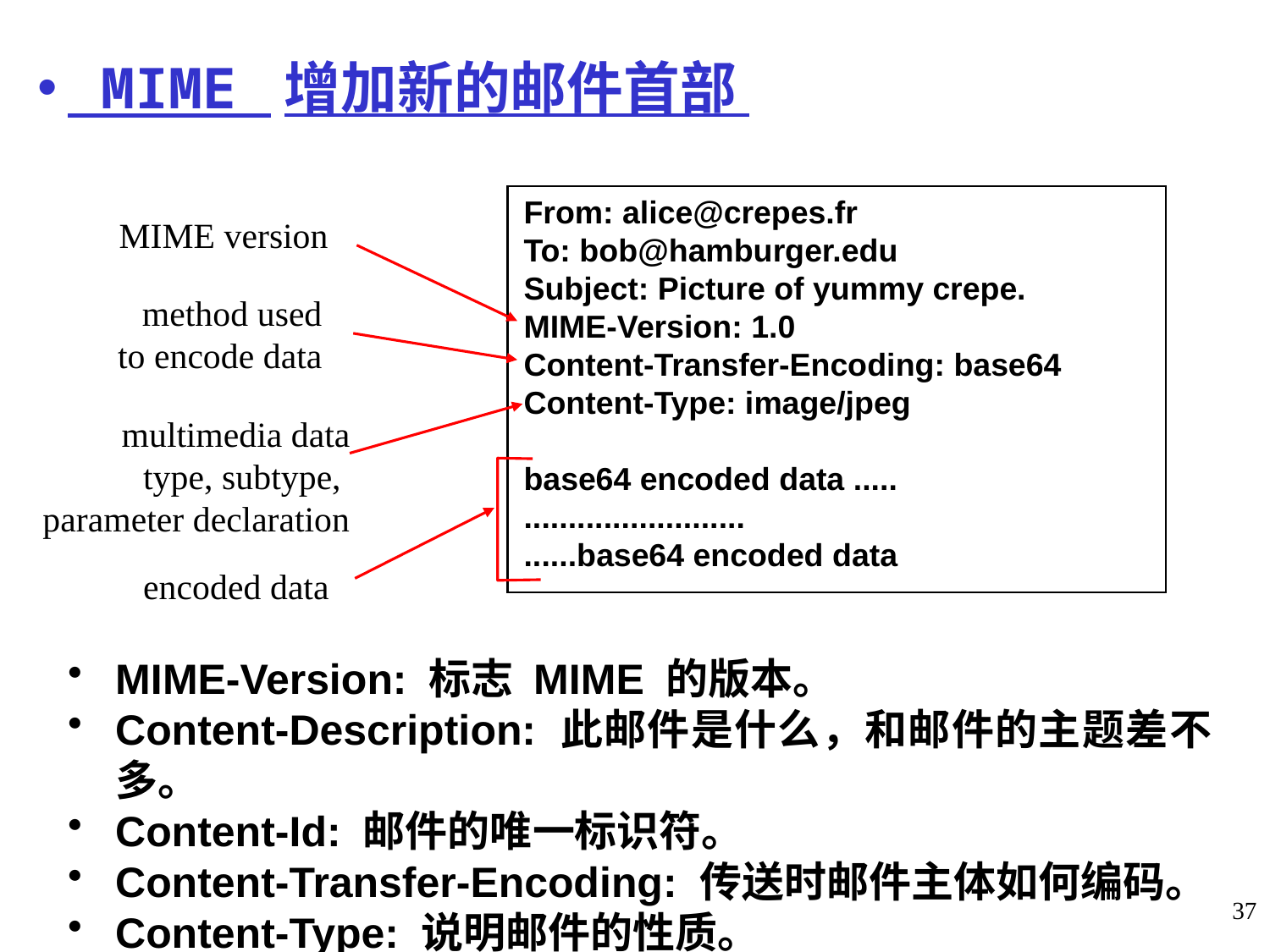

MIME 增加新的邮件首部

From: alice@crepes.fr
To: bob@hamburger.edu
Subject: Picture of yummy crepe.
MIME-Version: 1.0
Content-Transfer-Encoding: base64
Content-Type: image/jpeg

base64 encoded data .....
.........................
......base64 encoded data

MIME version

method used
to encode data

encoded data
multimedia data
type, subtype,
parameter declaration

MIME-Version: 标志 MIME 的版本。
Content-Description: 此邮件是什么，和邮件的主题差不多。
Content-Id: 邮件的唯一标识符。
Content-Transfer-Encoding: 传送时邮件主体如何编码。
Content-Type: 说明邮件的性质。
37